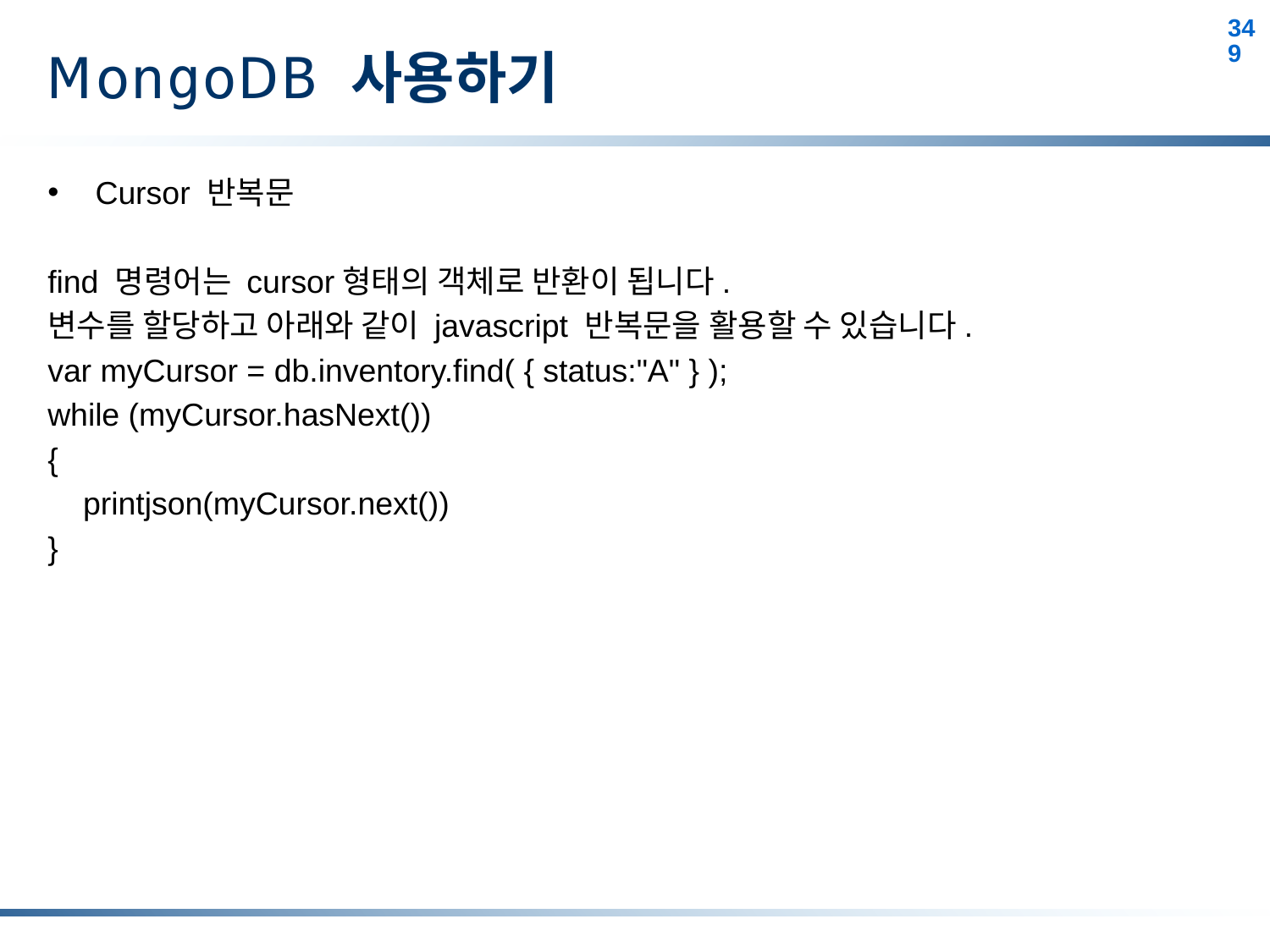

# MongoDB 사용하기
Cursor 반복문

find 명령어는 cursor형태의 객체로 반환이 됩니다.
변수를 할당하고 아래와 같이 javascript 반복문을 활용할 수 있습니다.
var myCursor = db.inventory.find( { status:"A" } );
while (myCursor.hasNext())
{
    printjson(myCursor.next())
}